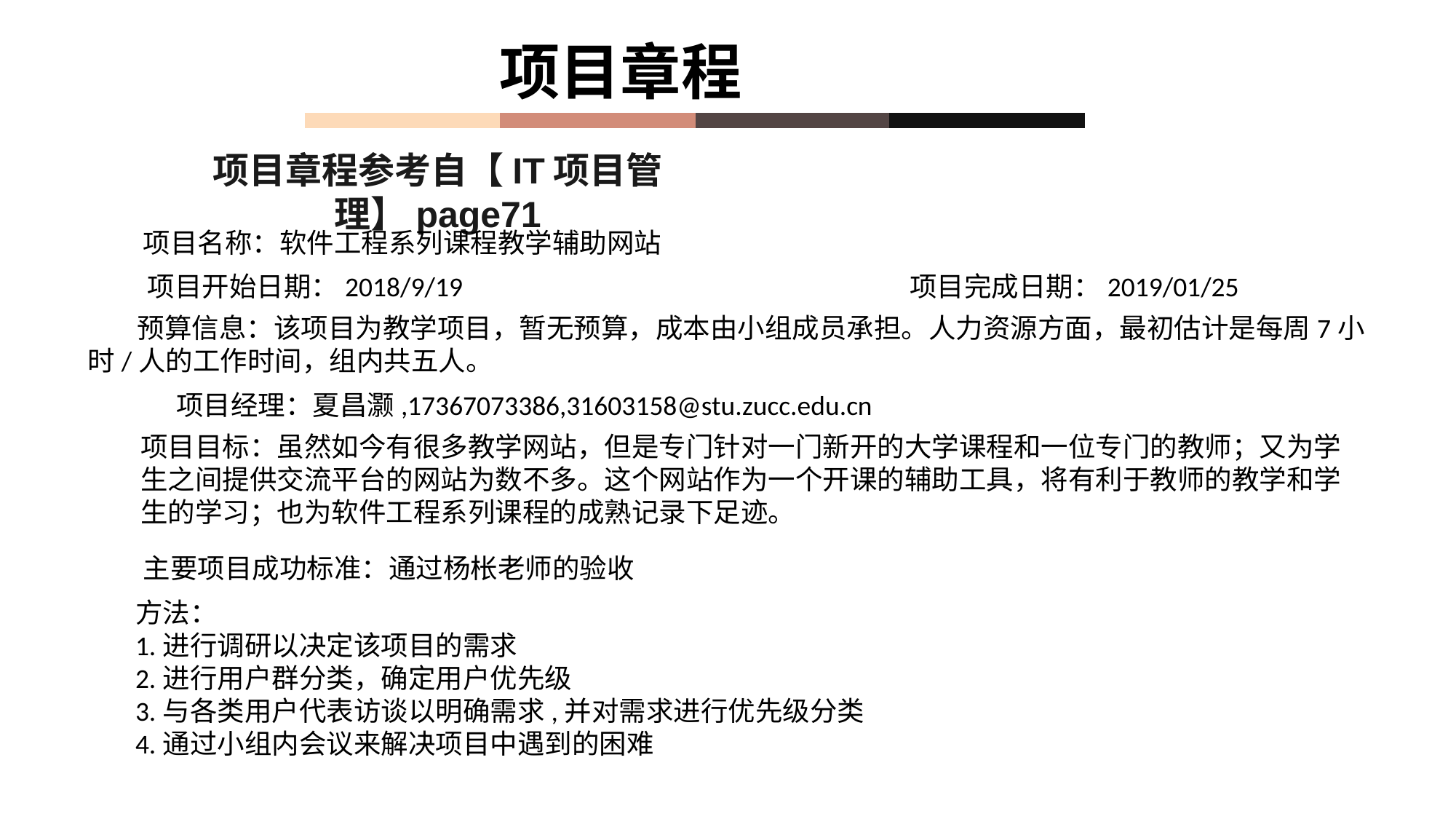

项目章程
项目章程参考自【IT项目管理】page71
项目名称：软件工程系列课程教学辅助网站
项目开始日期：2018/9/19
项目完成日期：2019/01/25
       预算信息：该项目为教学项目，暂无预算，成本由小组成员承担。人力资源方面，最初估计是每周7小
时/人的工作时间，组内共五人。
项目经理：夏昌灏,17367073386,31603158@stu.zucc.edu.cn
项目目标：虽然如今有很多教学网站，但是专门针对一门新开的大学课程和一位专门的教师；又为学生之间提供交流平台的网站为数不多。这个网站作为一个开课的辅助工具，将有利于教师的教学和学生的学习；也为软件工程系列课程的成熟记录下足迹。
主要项目成功标准：通过杨枨老师的验收
方法：
1.进行调研以决定该项目的需求
2.进行用户群分类，确定用户优先级
3.与各类用户代表访谈以明确需求,并对需求进行优先级分类
4.通过小组内会议来解决项目中遇到的困难